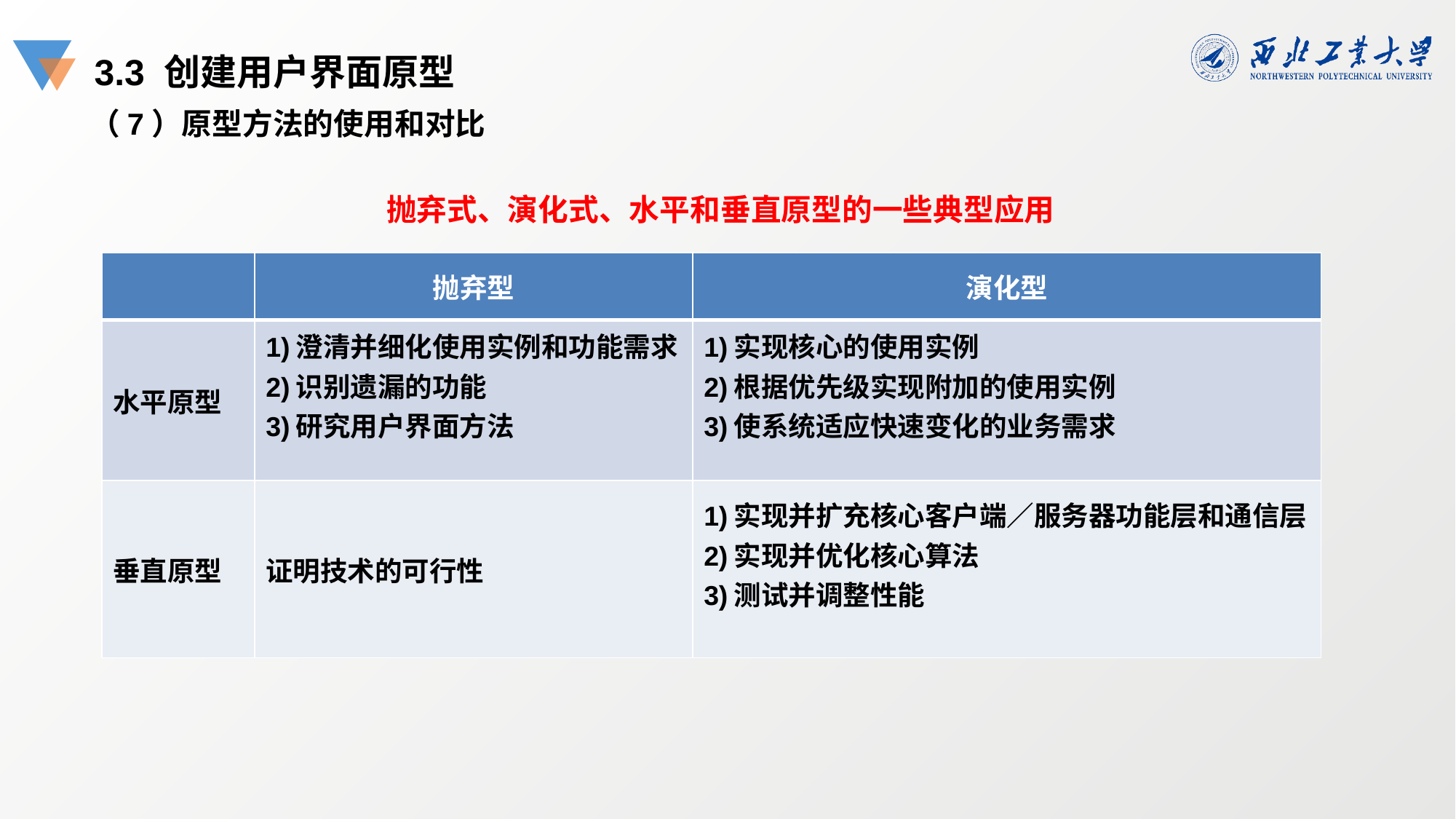

3.3 创建用户界面原型
（7）原型方法的使用和对比
抛弃式、演化式、水平和垂直原型的一些典型应用
|  | 抛弃型 | 演化型 |
| --- | --- | --- |
| 水平原型 | 1)澄清并细化使用实例和功能需求 2)识别遗漏的功能 3)研究用户界面方法 | 1)实现核心的使用实例 2)根据优先级实现附加的使用实例 3)使系统适应快速变化的业务需求 |
| 垂直原型 | 证明技术的可行性 | 1)实现并扩充核心客户端／服务器功能层和通信层 2)实现并优化核心算法 3)测试并调整性能 |
30